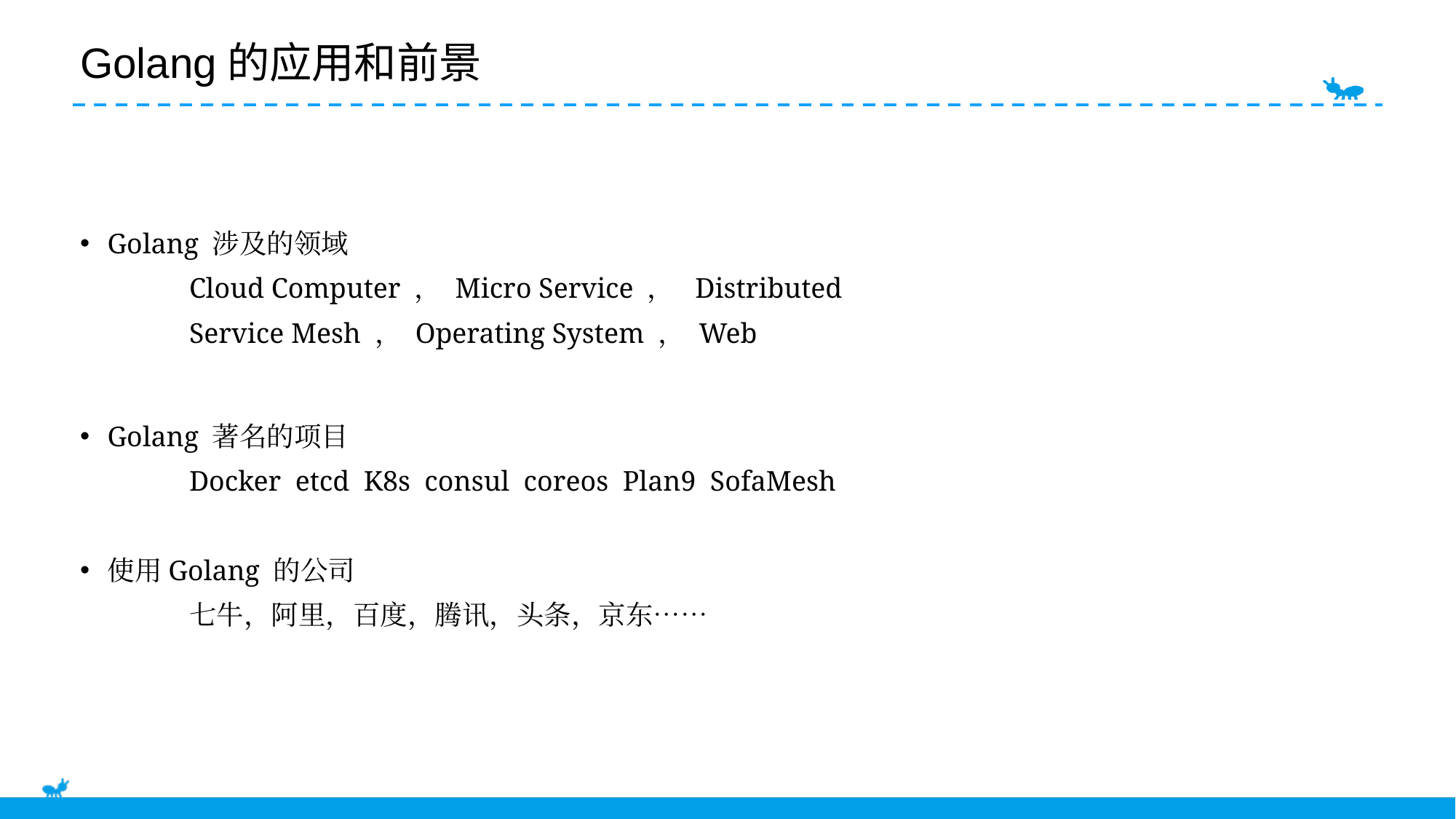

E6636BC20180234D78A0072836F0B9D0B2B9B20C1D4C0BF0AFD9863EB13E2BFC5B41BA3871692B0F22E92108384685EB5C1921DA41D0FBE11BBFC2E87B2E14DC24F230AD912384D704A92AC76C924DF539B6ED3A700D73C228ADA1937ABD9CE8D896269F9E3
# Golang的应用和前景

Golang 涉及的领域
	Cloud Computer ， Micro Service ，  Distributed
	Service Mesh ， Operating System ， Web
Golang 著名的项目
	Docker  etcd  K8s  consul  coreos  Plan9  SofaMesh

使用Golang 的公司
	七牛，阿里，百度，腾讯，头条，京东……